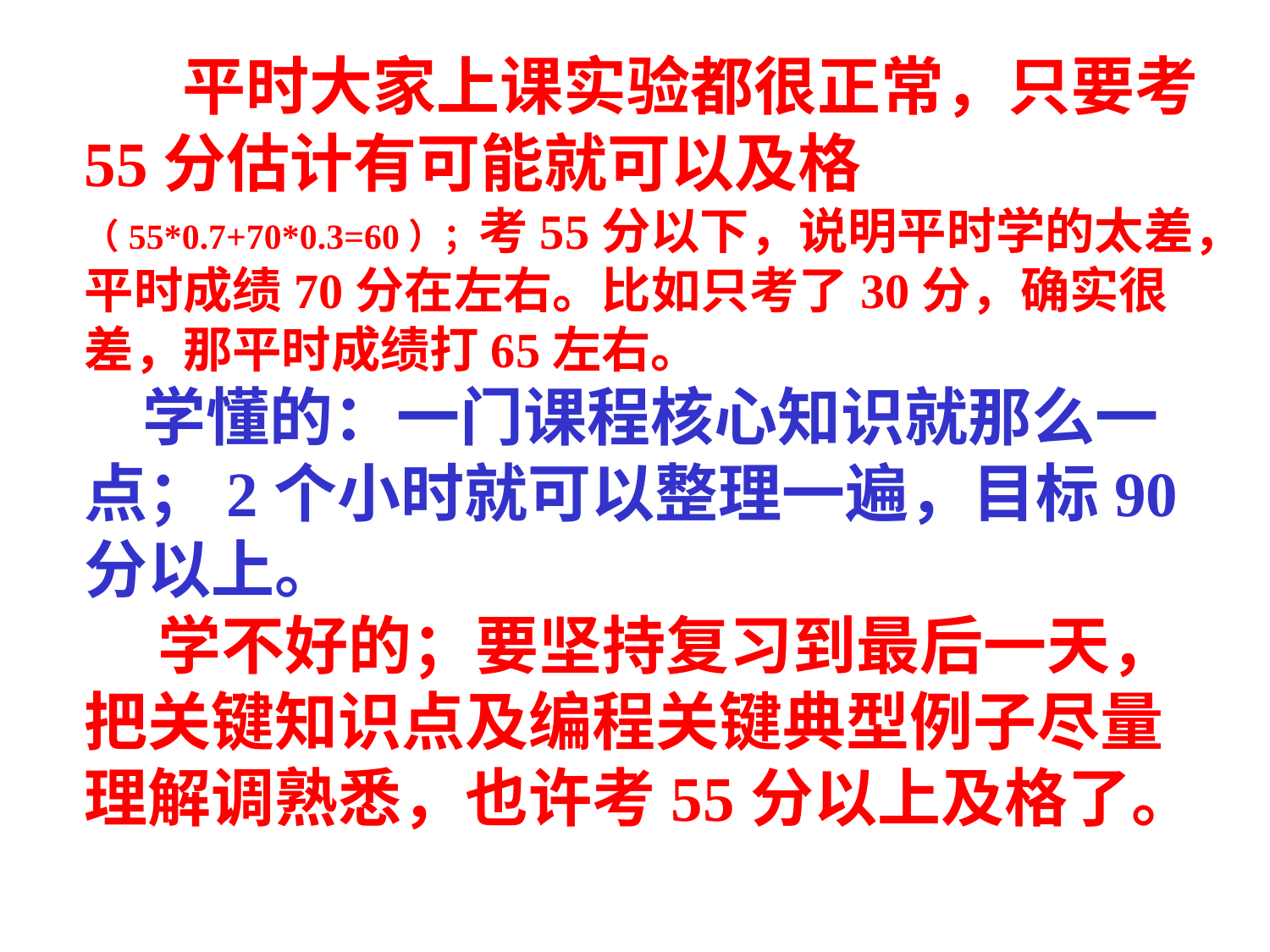

平时大家上课实验都很正常，只要考55分估计有可能就可以及格（55*0.7+70*0.3=60）；考55分以下，说明平时学的太差，平时成绩70分在左右。比如只考了30分，确实很差，那平时成绩打65左右。
   学懂的：一门课程核心知识就那么一点；2个小时就可以整理一遍，目标90分以上。
    学不好的；要坚持复习到最后一天，把关键知识点及编程关键典型例子尽量理解调熟悉，也许考55分以上及格了。